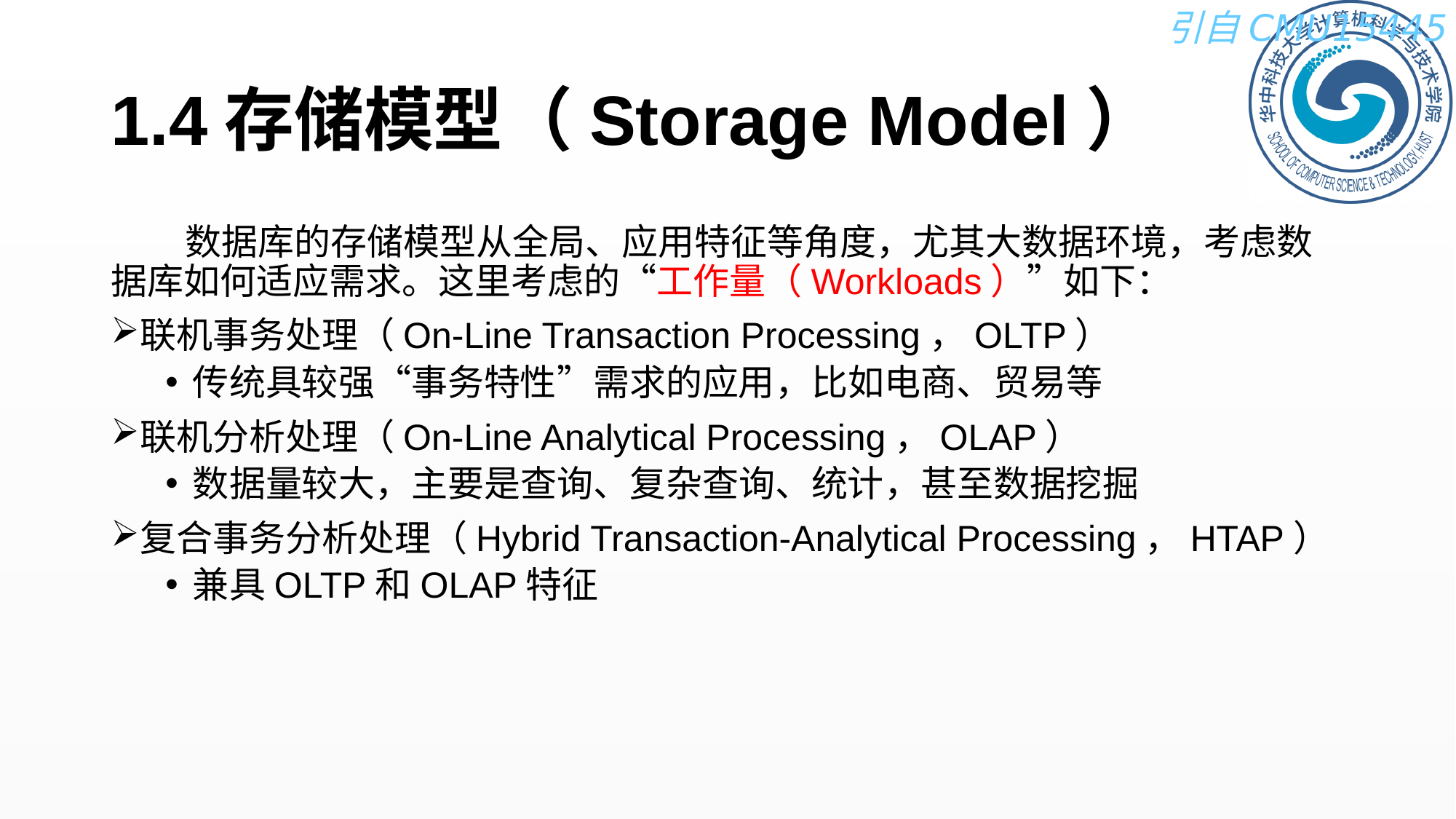

# 1.4存储模型（Storage Model）
        数据库的存储模型从全局、应用特征等角度，尤其大数据环境，考虑数据库如何适应需求。这里考虑的“工作量（Workloads）”如下：
联机事务处理（On-Line Transaction Processing，OLTP）
传统具较强“事务特性”需求的应用，比如电商、贸易等
联机分析处理（On-Line Analytical Processing，OLAP）
数据量较大，主要是查询、复杂查询、统计，甚至数据挖掘
复合事务分析处理（Hybrid Transaction-Analytical Processing，HTAP）
兼具OLTP和OLAP特征

38